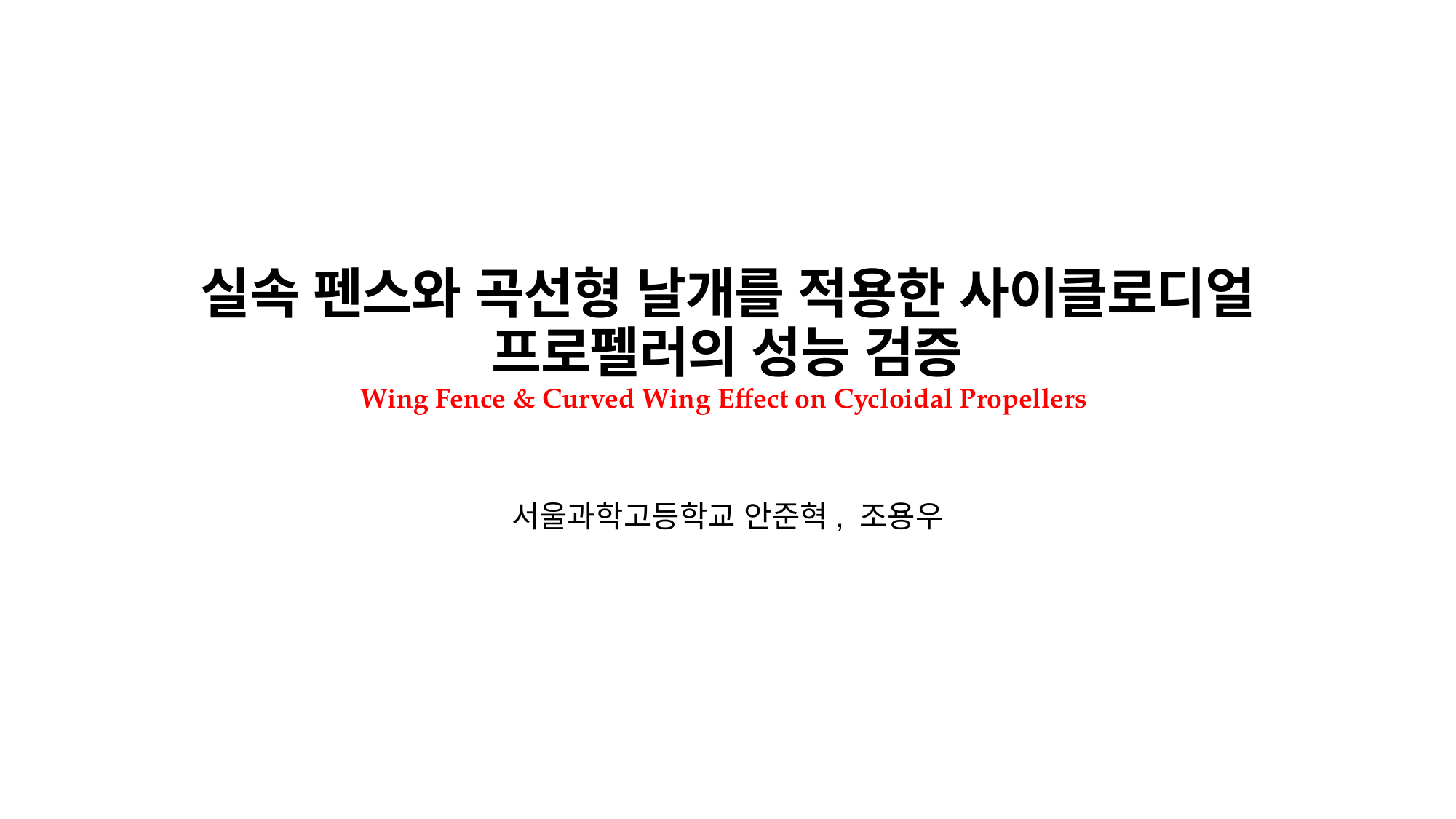

# 실속 펜스와 곡선형 날개를 적용한 사이클로디얼 프로펠러의 성능 검증 Wing Fence & Curved Wing Effect on Cycloidal Propellers
서울과학고등학교 안준혁, 조용우